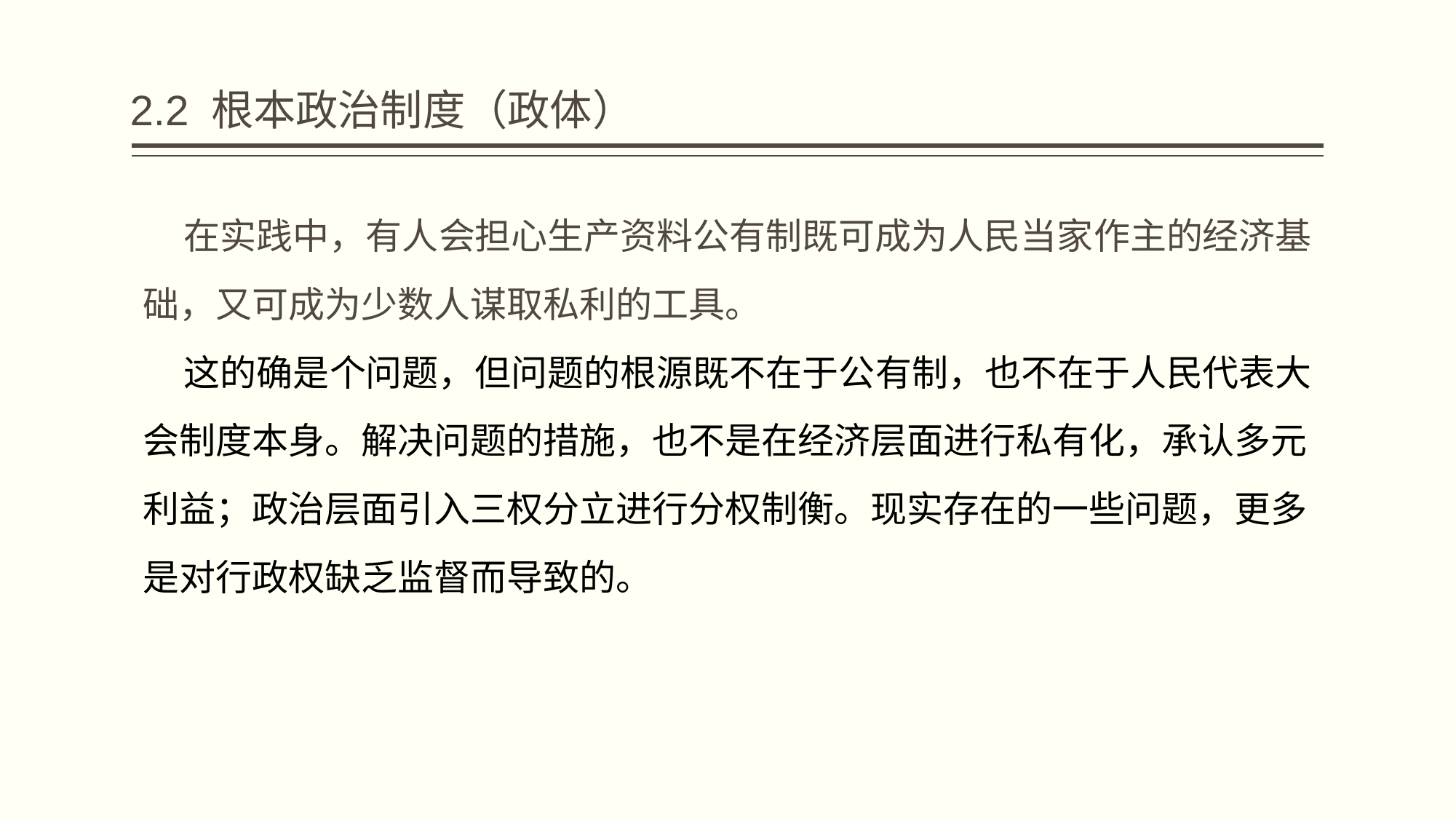

2.2 根本政治制度（政体）
    在实践中，有人会担心生产资料公有制既可成为人民当家作主的经济基础，又可成为少数人谋取私利的工具。
    这的确是个问题，但问题的根源既不在于公有制，也不在于人民代表大会制度本身。解决问题的措施，也不是在经济层面进行私有化，承认多元利益；政治层面引入三权分立进行分权制衡。现实存在的一些问题，更多是对行政权缺乏监督而导致的。